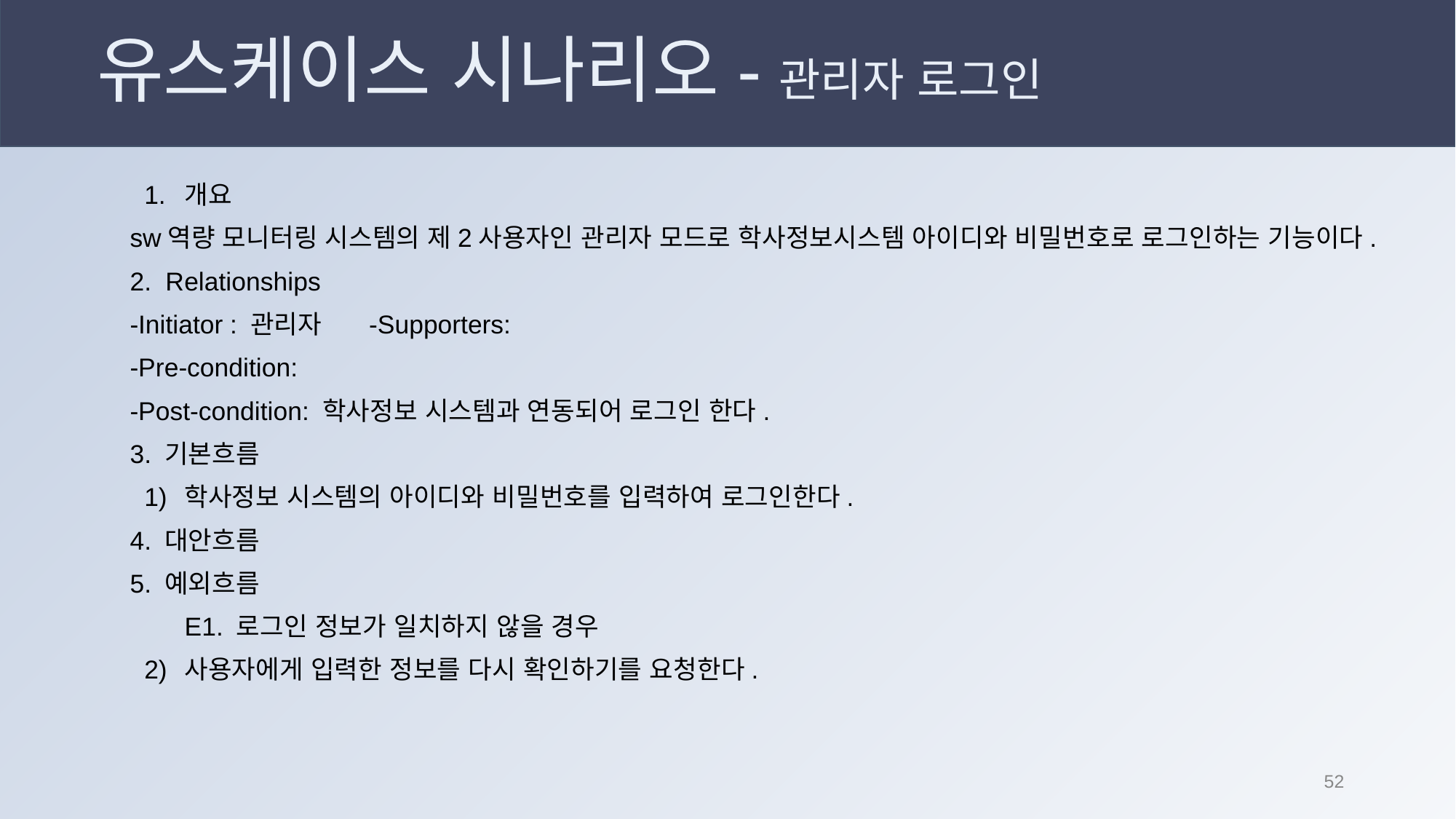

# 유스케이스 시나리오-관리자 로그인

개요
sw역량 모니터링 시스템의 제2사용자인 관리자 모드로 학사정보시스템 아이디와 비밀번호로 로그인하는 기능이다.
2.  Relationships
-Initiator : 관리자	  -Supporters:
-Pre-condition:
-Post-condition: 학사정보 시스템과 연동되어 로그인 한다.
3. 기본흐름
학사정보 시스템의 아이디와 비밀번호를 입력하여 로그인한다.
4. 대안흐름
5. 예외흐름
E1. 로그인 정보가 일치하지 않을 경우
사용자에게 입력한 정보를 다시 확인하기를 요청한다.

52